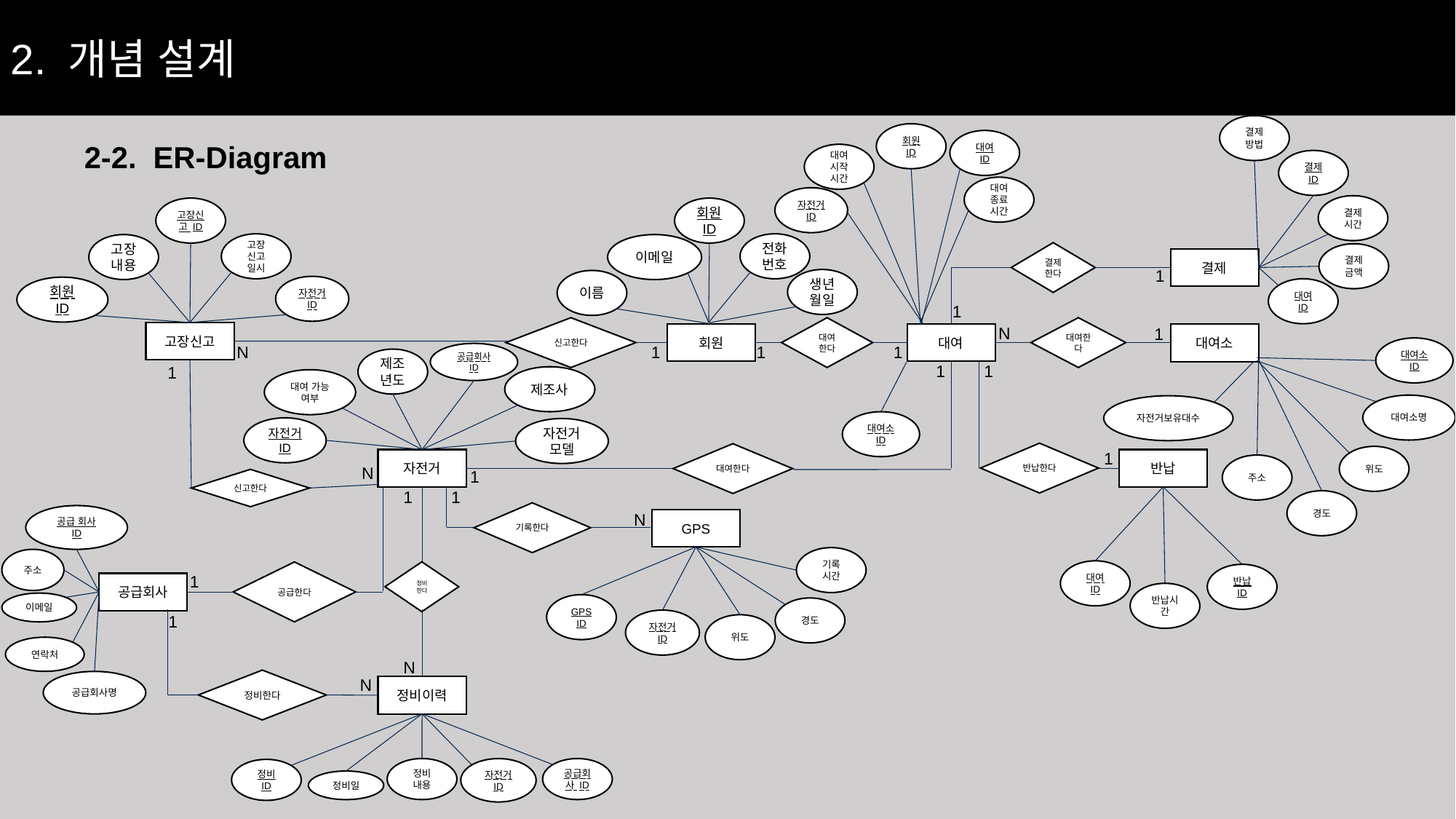

2. 개념 설계
결제 방법
회원 ID
대여 ID
대여 시작 시간
결제 ID
대여 종료 시간
자전거 ID
결제 시간
고장신고 ID
회원 ID
고장 신고 일시
전화번호
고장 내용
이메일
결제한다
결제 금액
결제
생년월일
이름
자전거 ID
회원 ID
대여 ID
대여한다
신고한다
대여한다
고장신고
회원
대여
대여소
대여소 ID
공급회사 ID
제조년도
제조사
대여 가능 여부
대여소명
자전거보유대수
대여소 ID
자전거 ID
자전거 모델
반납한다
대여한다
위도
자전거
반납
주소
신고한다
경도
기록한다
공급 회사 ID
GPS
기록 시간
주소
대여 ID
정비한다
공급한다
반납 ID
공급회사
반납시간
이메일
GPS ID
경도
자전거 ID
위도
연락처
정비한다
공급회사명
정비이력
정비 내용
자전거 ID
공급회사 ID
정비 ID
정비일
2-2.  ER-Diagram
1
1
N
1
N
1
1
1
1
1
1
1
N
1
1
1
N
1
1
N
N
27